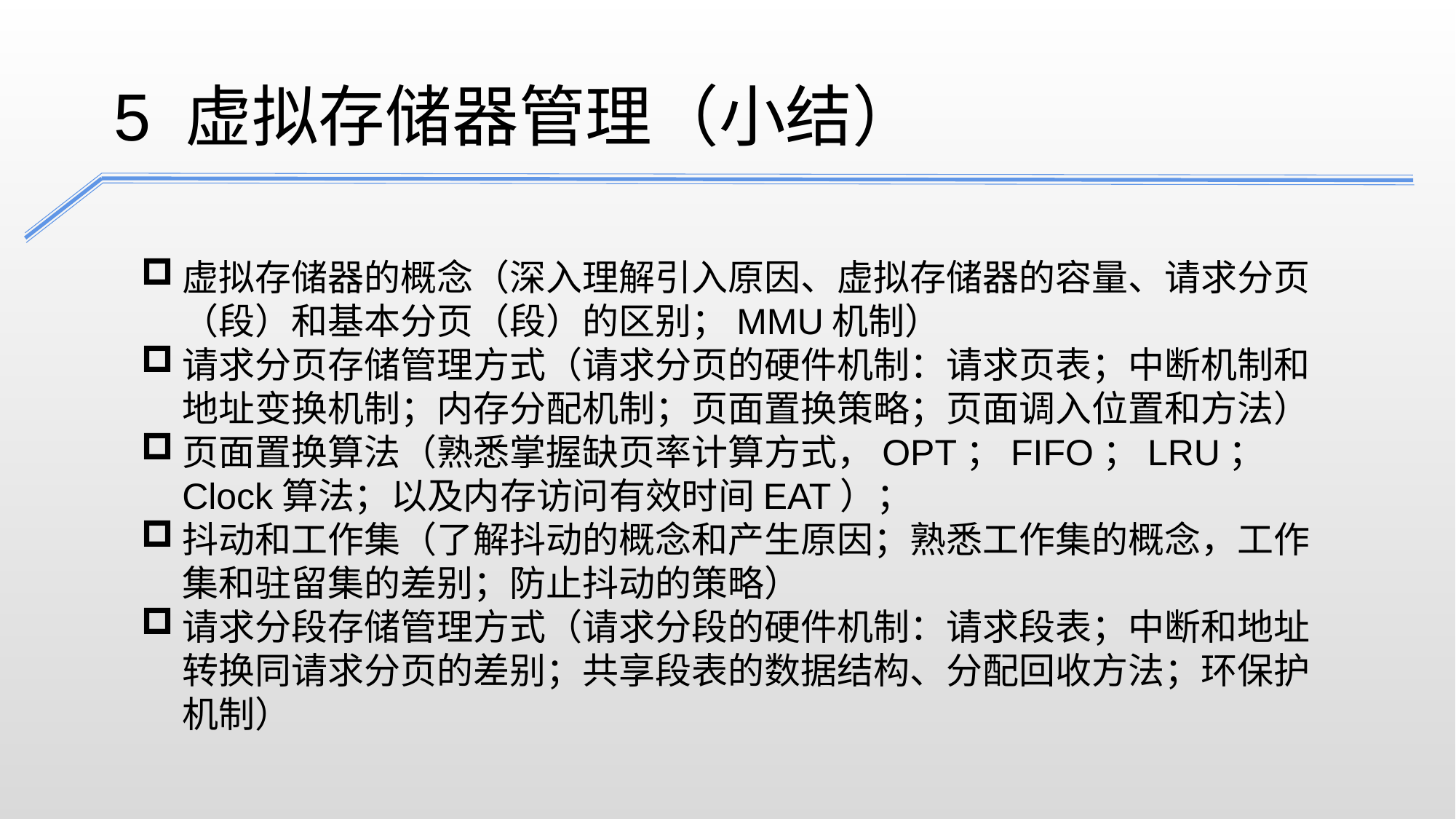

5 虚拟存储器管理（小结）
虚拟存储器的概念（深入理解引入原因、虚拟存储器的容量、请求分页（段）和基本分页（段）的区别；MMU机制）
请求分页存储管理方式（请求分页的硬件机制：请求页表；中断机制和地址变换机制；内存分配机制；页面置换策略；页面调入位置和方法）
页面置换算法（熟悉掌握缺页率计算方式，OPT；FIFO；LRU；Clock算法；以及内存访问有效时间EAT）；
抖动和工作集（了解抖动的概念和产生原因；熟悉工作集的概念，工作集和驻留集的差别；防止抖动的策略）
请求分段存储管理方式（请求分段的硬件机制：请求段表；中断和地址转换同请求分页的差别；共享段表的数据结构、分配回收方法；环保护机制）